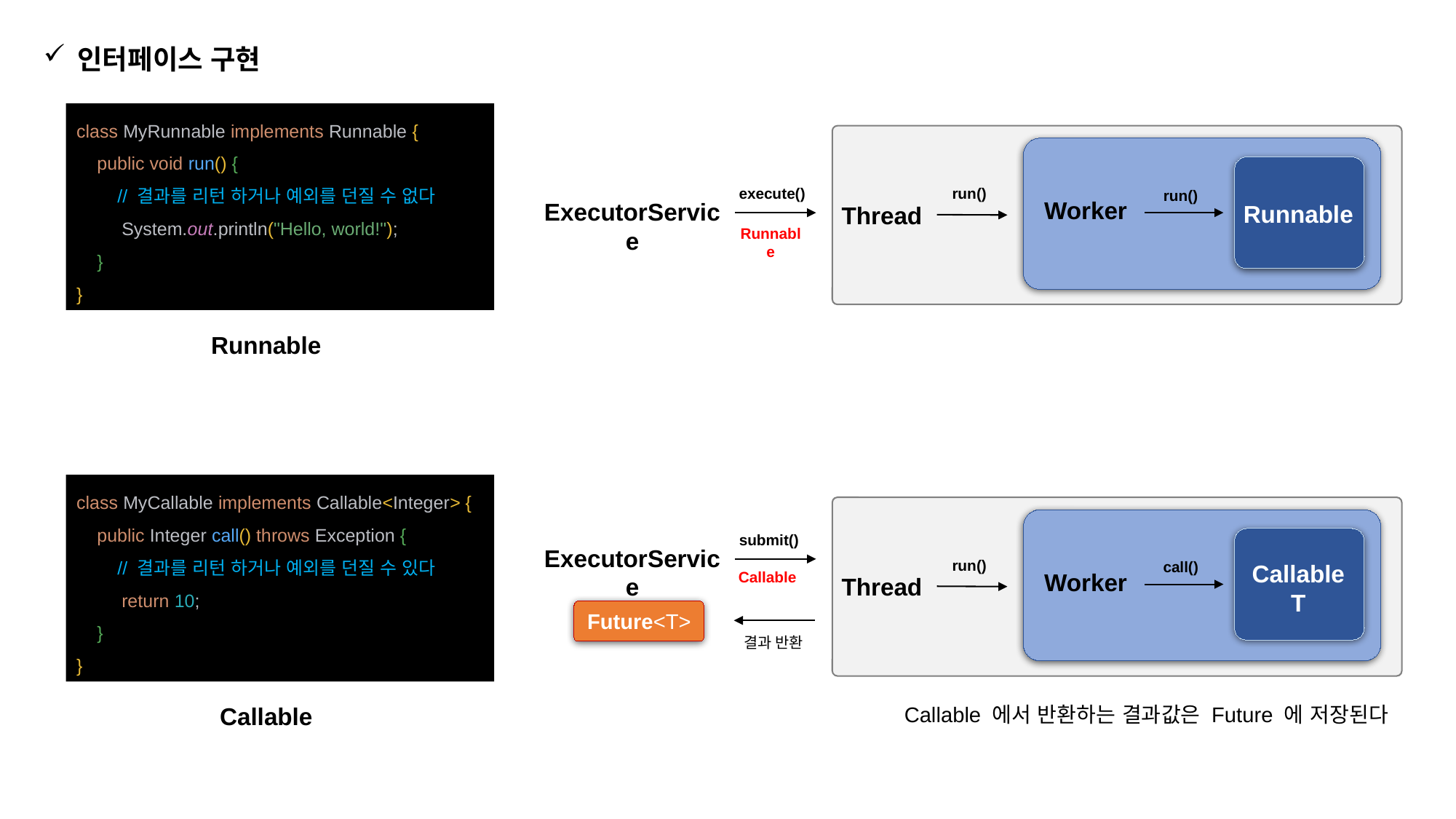

인터페이스 구현
class MyRunnable implements Runnable {
    public void run() {
        // 결과를 리턴 하거나 예외를 던질 수 없다
        System.out.println("Hello, world!");
    }
}

run()
execute()
run()
Worker
ExecutorService
Runnable
Thread
Runnable
Runnable
class MyCallable implements Callable<Integer> {
    public Integer call() throws Exception {
        // 결과를 리턴 하거나 예외를 던질 수 있다
        return 10;
    }
}

submit()

ExecutorService
run()
call()
Callable
T
Worker
Callable
Thread

Future<T>
결과 반환
Callable
Callable 에서 반환하는 결과값은 Future 에 저장된다